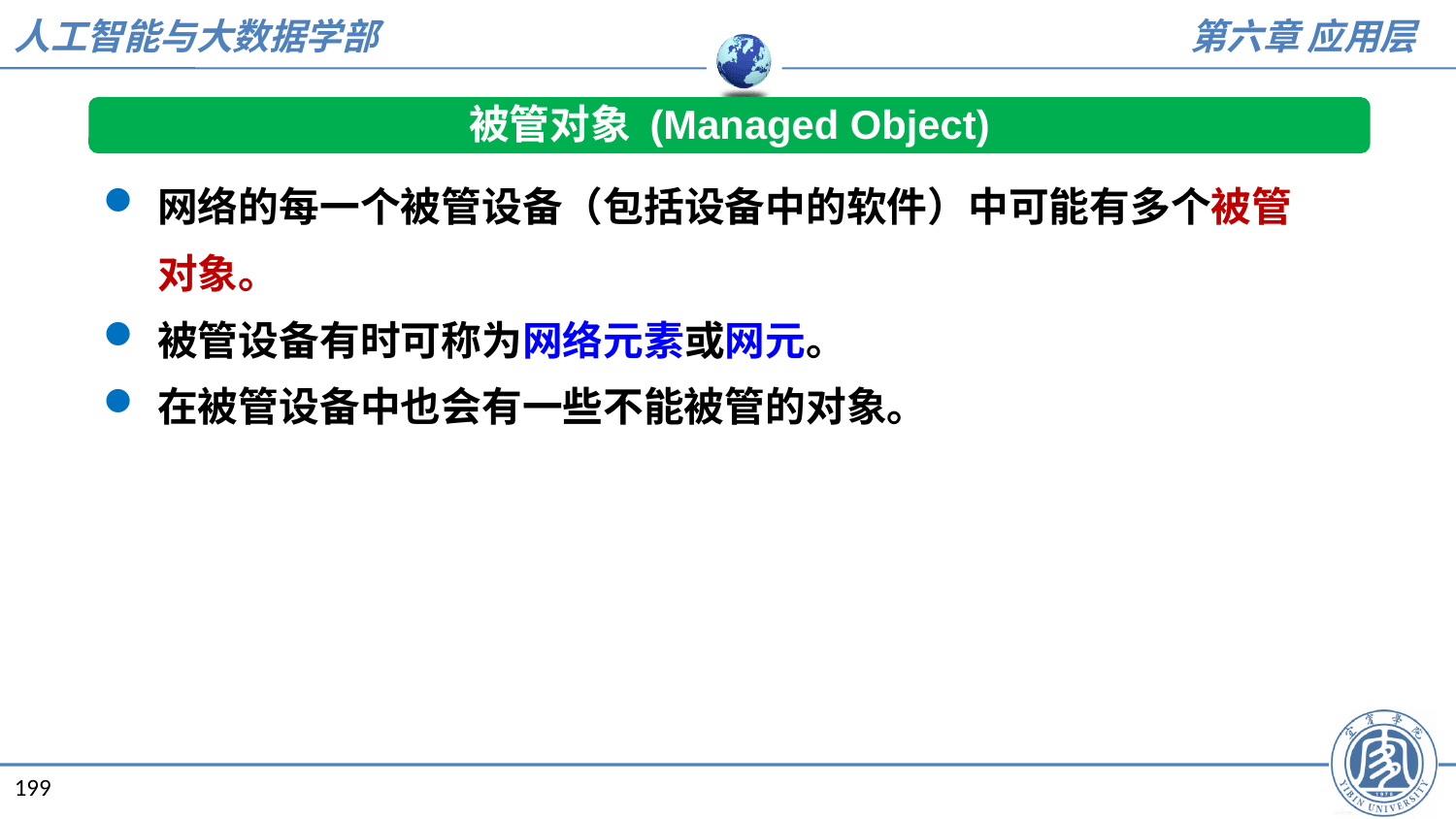

被管对象 (Managed Object)

网络的每一个被管设备（包括设备中的软件）中可能有多个被管对象。
被管设备有时可称为网络元素或网元。
在被管设备中也会有一些不能被管的对象。
199